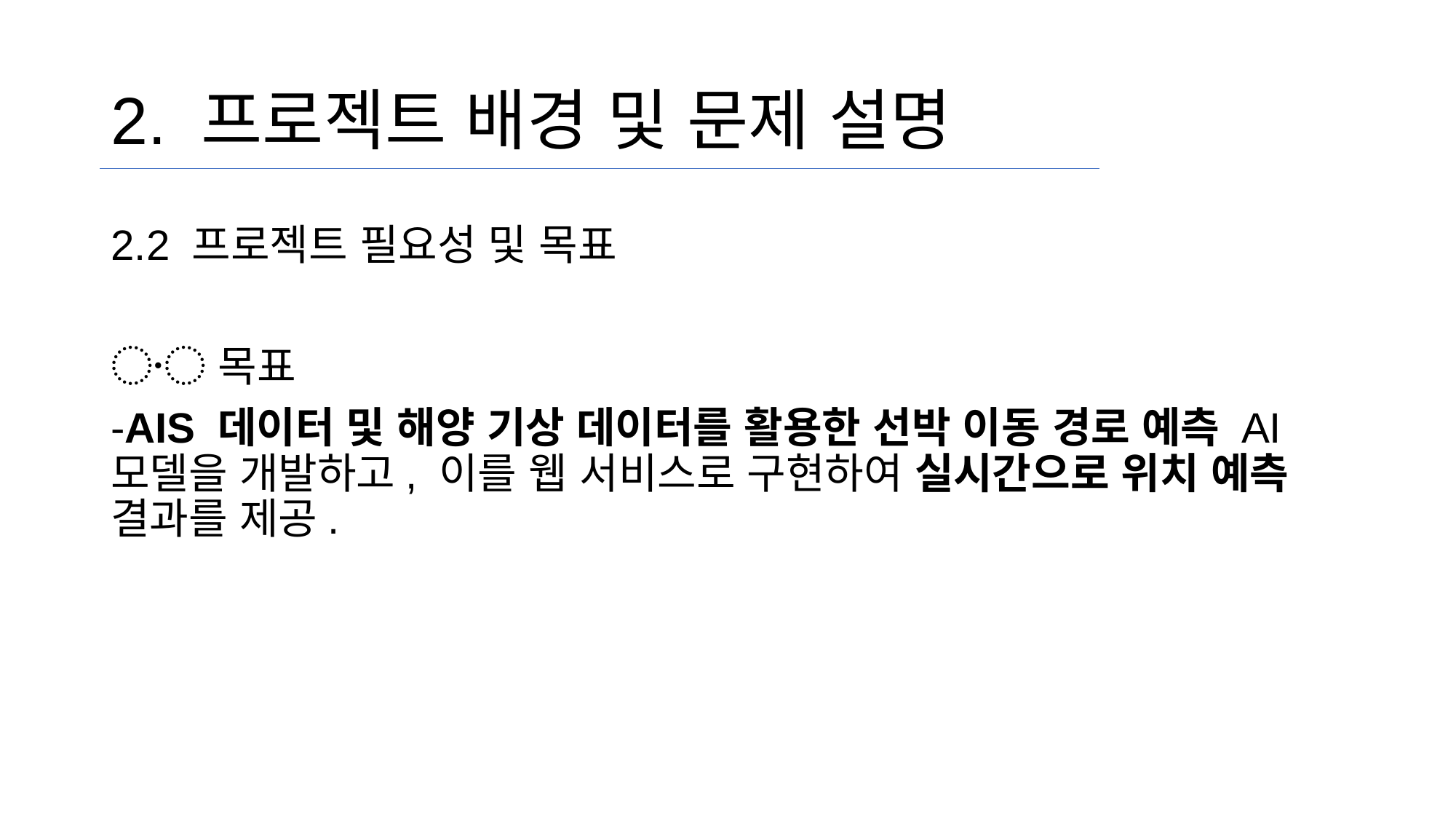

# 2. 프로젝트 배경 및 문제 설명
2.2 프로젝트 필요성 및 목표

〮 목표
-AIS 데이터 및 해양 기상 데이터를 활용한 선박 이동 경로 예측 AI 모델을 개발하고, 이를 웹 서비스로 구현하여 실시간으로 위치 예측 결과를 제공.